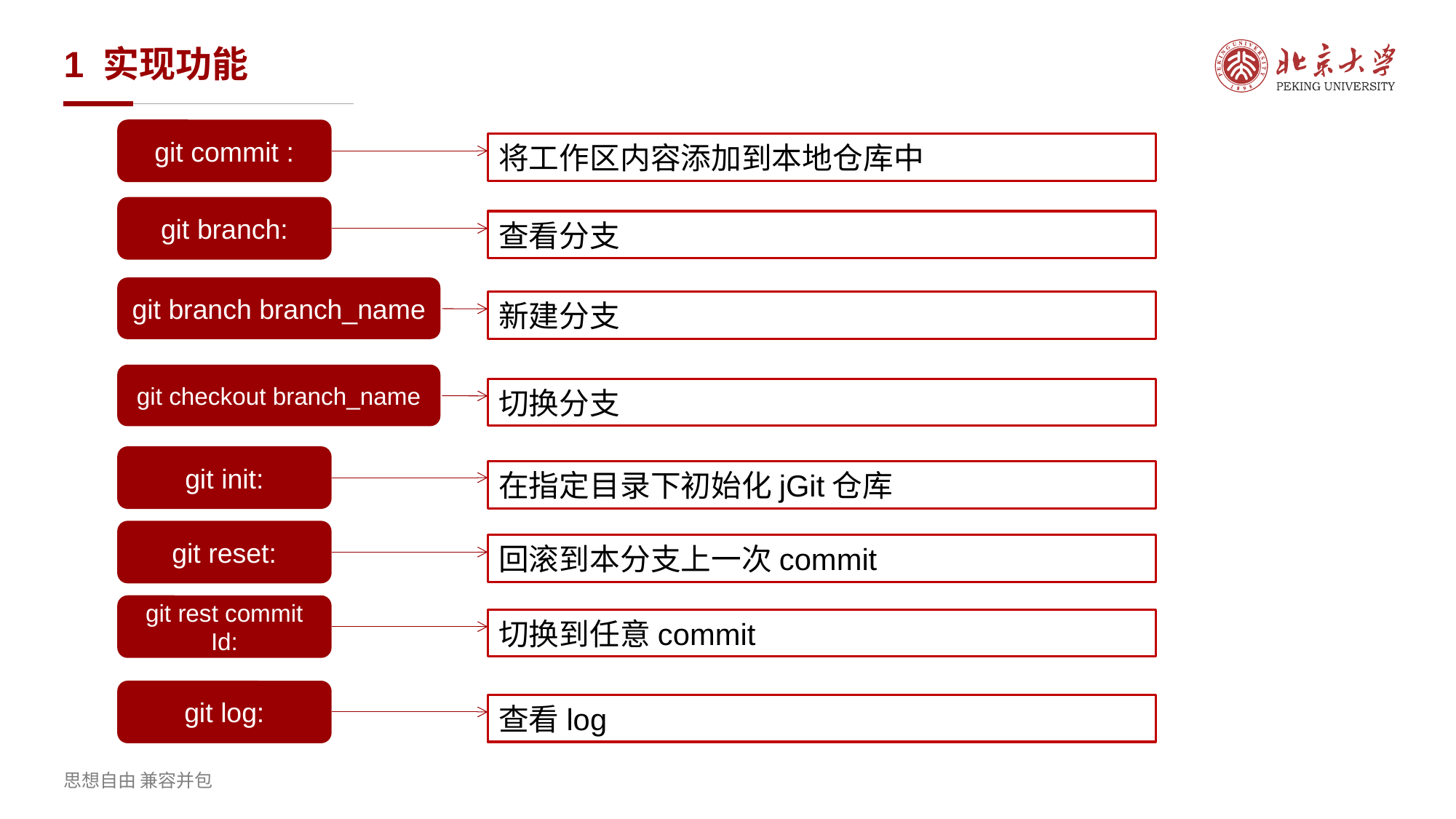

# 1 实现功能
git commit :
将工作区内容添加到本地仓库中
git branch:
查看分支
git branch branch_name
新建分支
git checkout branch_name
切换分支
git init:
在指定目录下初始化jGit仓库
git reset:
回滚到本分支上一次commit
git rest commit Id:
切换到任意commit
git log:
查看log